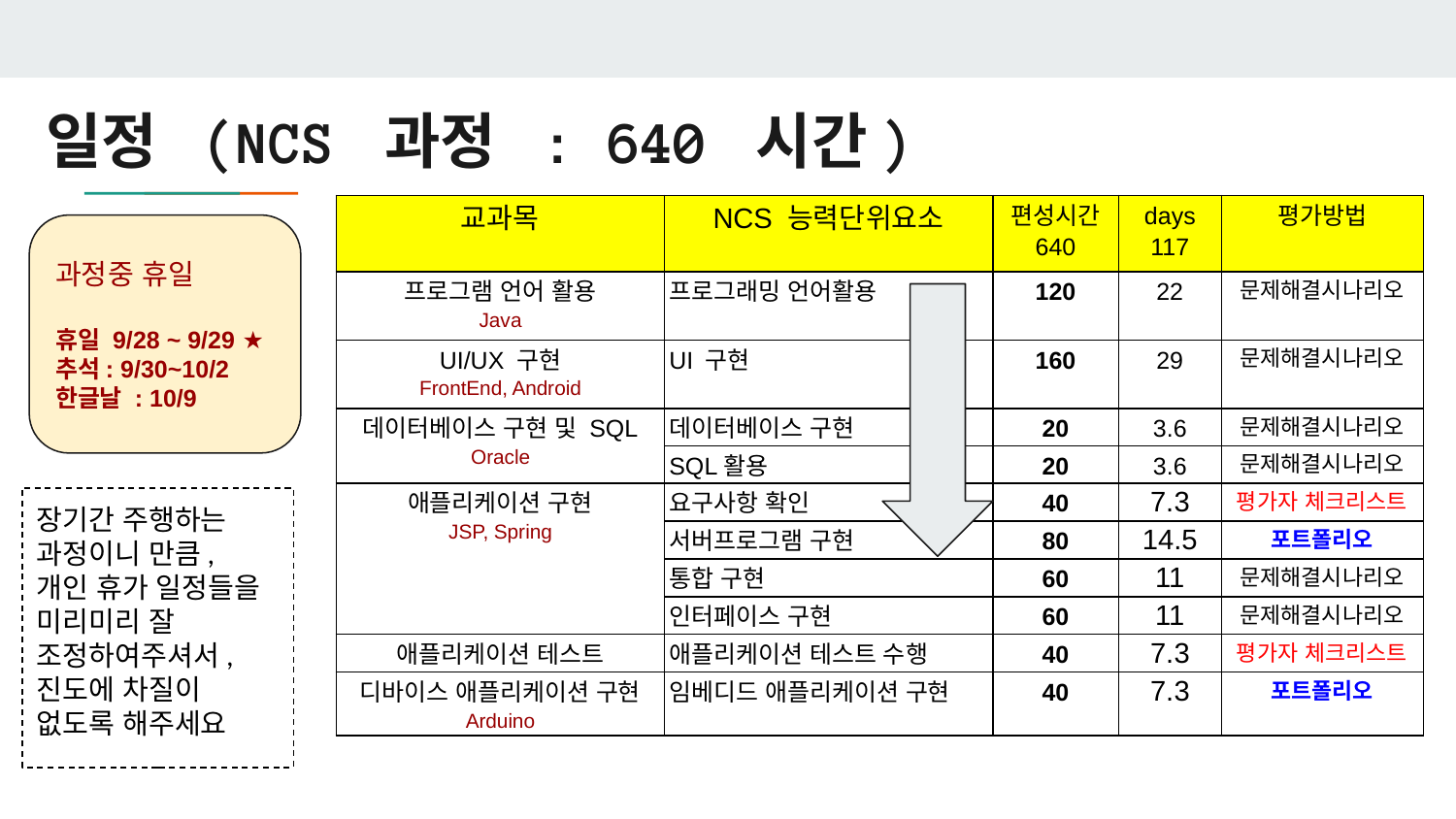

# 일정 (NCS 과정 : 640 시간)
| 교과목 | NCS 능력단위요소 | 편성시간 640 | days 117 | 평가방법 |
| --- | --- | --- | --- | --- |
| 프로그램 언어 활용 Java | 프로그래밍 언어활용 | 120 | 22 | 문제해결시나리오 |
| UI/UX 구현 FrontEnd, Android | UI 구현 | 160 | 29 | 문제해결시나리오 |
| 데이터베이스 구현 및 SQL Oracle | 데이터베이스 구현 | 20 | 3.6 | 문제해결시나리오 |
|  | SQL활용 | 20 | 3.6 | 문제해결시나리오 |
| 애플리케이션 구현 JSP, Spring | 요구사항 확인 | 40 | 7.3 | 평가자 체크리스트 |
|  | 서버프로그램 구현 | 80 | 14.5 | 포트폴리오 |
|  | 통합 구현 | 60 | 11 | 문제해결시나리오 |
|  | 인터페이스 구현 | 60 | 11 | 문제해결시나리오 |
| 애플리케이션 테스트 | 애플리케이션 테스트 수행 | 40 | 7.3 | 평가자 체크리스트 |
| 디바이스 애플리케이션 구현 Arduino | 임베디드 애플리케이션 구현 | 40 | 7.3 | 포트폴리오 |
과정중 휴일

휴일 9/28 ~ 9/29 ★
추석: 9/30~10/2
한글날 : 10/9

장기간 주행하는 과정이니 만큼, 개인 휴가 일정들을 미리미리 잘 조정하여주셔서, 진도에 차질이 없도록 해주세요